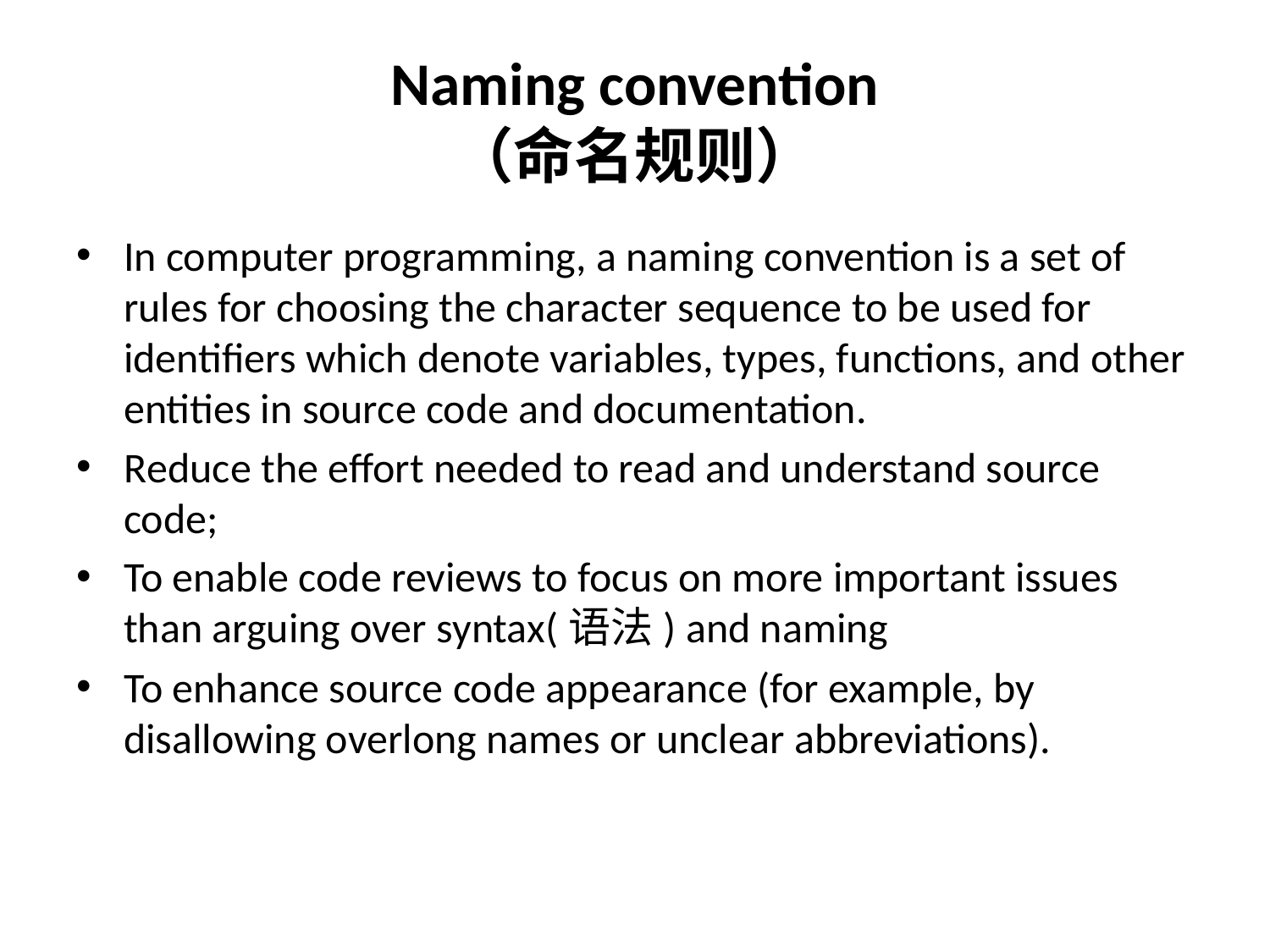

# Naming convention （命名规则）
In computer programming, a naming convention is a set of rules for choosing the character sequence to be used for identifiers which denote variables, types, functions, and other entities in source code and documentation.
Reduce the effort needed to read and understand source code;
To enable code reviews to focus on more important issues than arguing over syntax(语法) and naming
To enhance source code appearance (for example, by disallowing overlong names or unclear abbreviations).